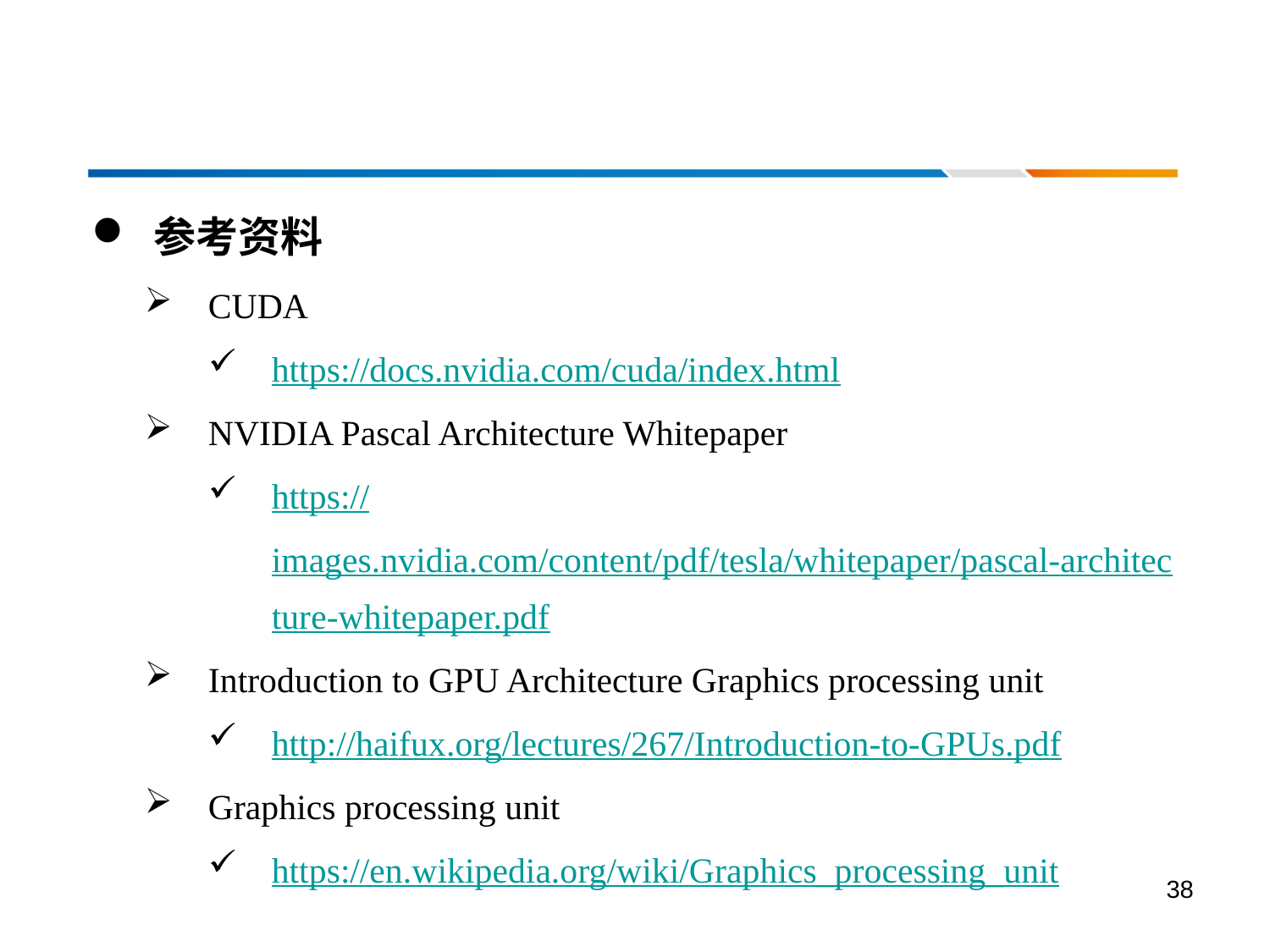

参考资料
CUDA
https://docs.nvidia.com/cuda/index.html
NVIDIA Pascal Architecture Whitepaper
https://images.nvidia.com/content/pdf/tesla/whitepaper/pascal-architecture-whitepaper.pdf
Introduction to GPU Architecture Graphics processing unit
http://haifux.org/lectures/267/Introduction-to-GPUs.pdf
Graphics processing unit
https://en.wikipedia.org/wiki/Graphics_processing_unit
38